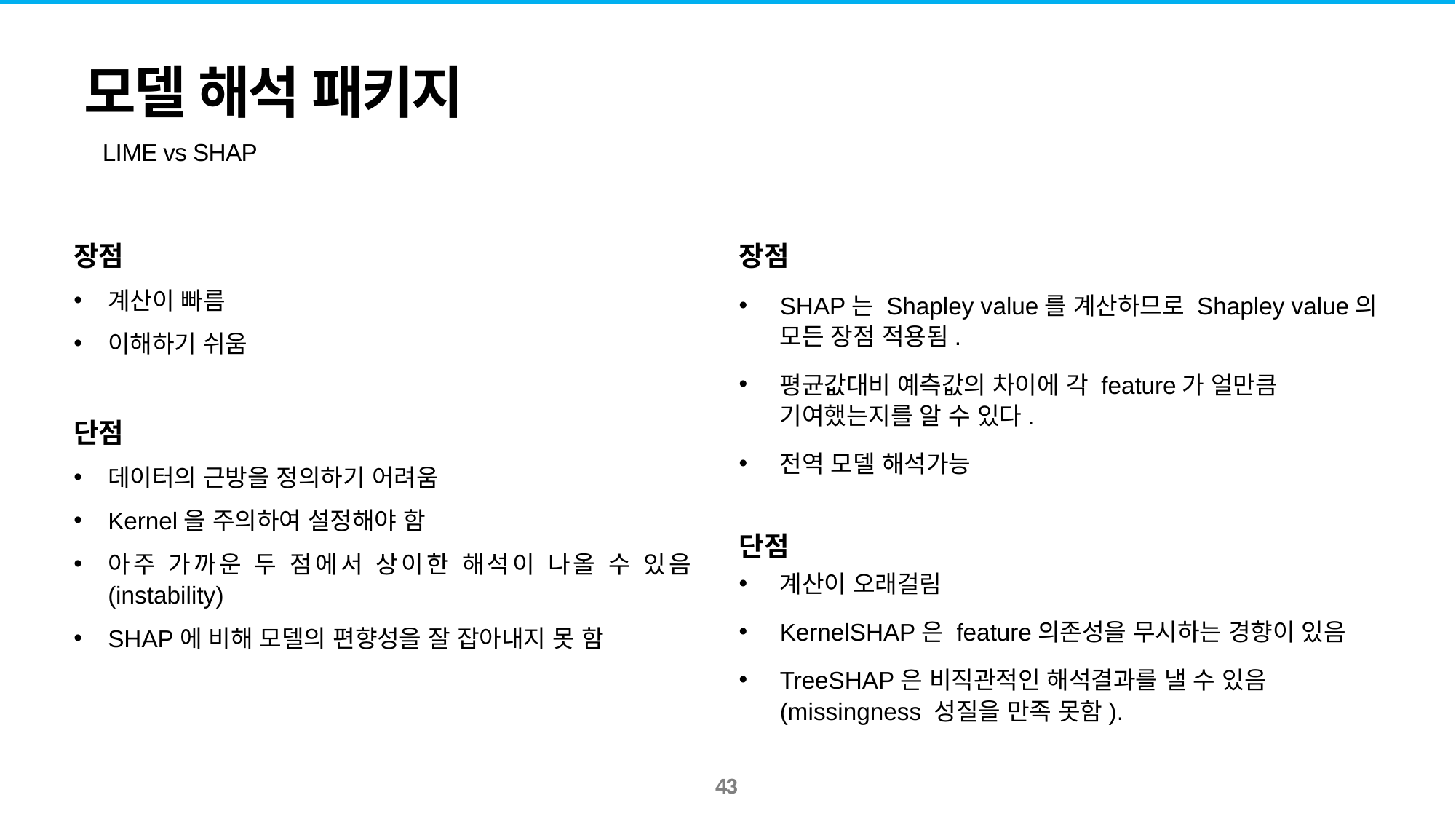

모델 해석 패키지
LIME vs SHAP
장점
계산이 빠름
이해하기 쉬움

단점
데이터의 근방을 정의하기 어려움
Kernel을 주의하여 설정해야 함
아주 가까운 두 점에서 상이한 해석이 나올 수 있음(instability)
SHAP에 비해 모델의 편향성을 잘 잡아내지 못 함
장점
SHAP는 Shapley value를 계산하므로 Shapley value의
모든 장점 적용됨.
평균값대비 예측값의 차이에 각 feature가 얼만큼
기여했는지를 알 수 있다.
전역 모델 해석가능

단점
계산이 오래걸림
KernelSHAP은 feature의존성을 무시하는 경향이 있음
TreeSHAP은 비직관적인 해석결과를 낼 수 있음
(missingness 성질을 만족 못함).